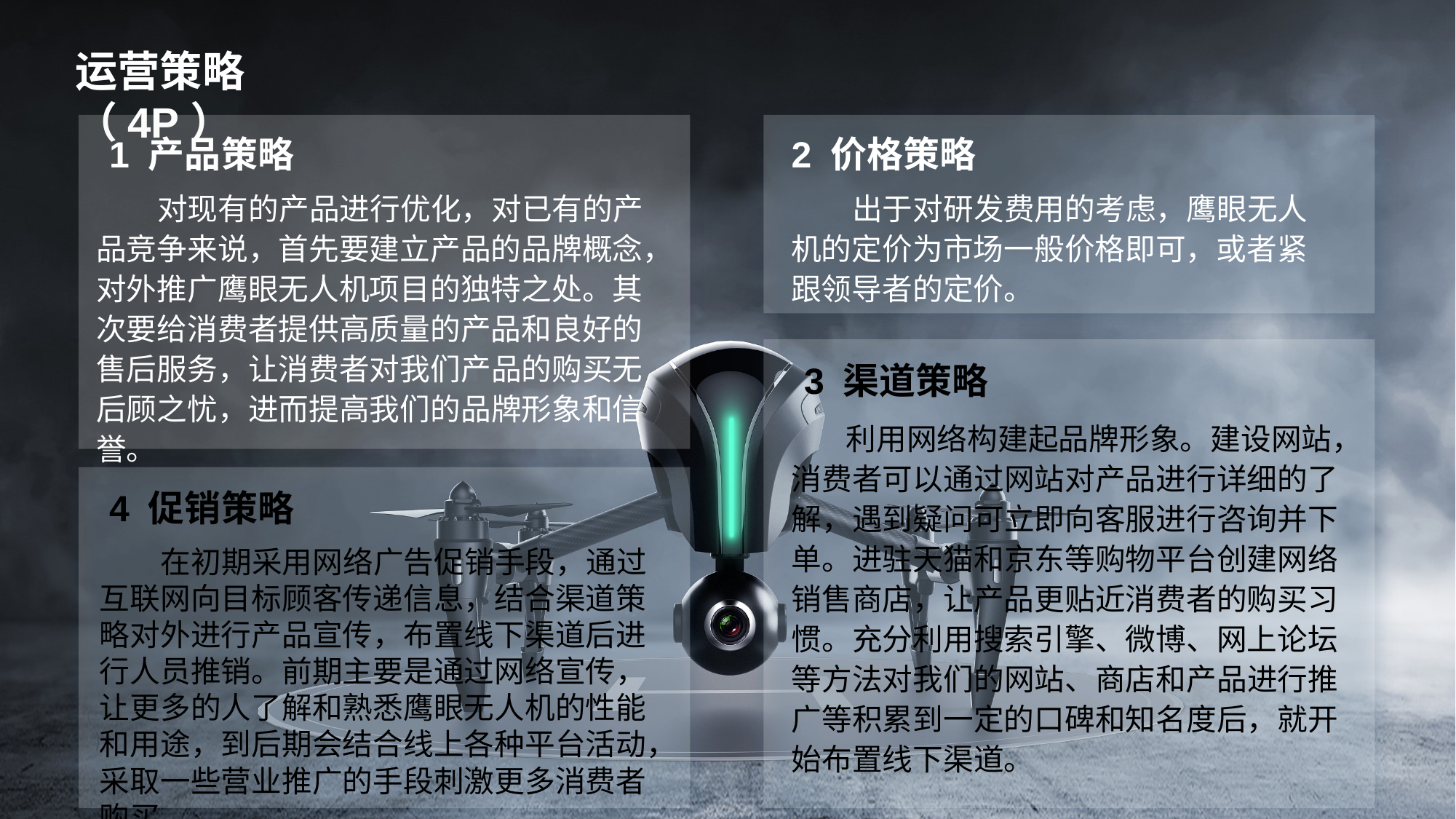

运营策略（4P）

1 产品策略
        对现有的产品进行优化，对已有的产品竞争来说，首先要建立产品的品牌概念，对外推广鹰眼无人机项目的独特之处。其次要给消费者提供高质量的产品和良好的售后服务，让消费者对我们产品的购买无后顾之忧，进而提高我们的品牌形象和信誉。

2 价格策略
        出于对研发费用的考虑，鹰眼无人机的定价为市场一般价格即可，或者紧跟领导者的定价。

3 渠道策略
       利用网络构建起品牌形象。建设网站，消费者可以通过网站对产品进行详细的了解，遇到疑问可立即向客服进行咨询并下单。进驻天猫和京东等购物平台创建网络销售商店，让产品更贴近消费者的购买习惯。充分利用搜索引擎、微博、网上论坛等方法对我们的网站、商店和产品进行推广等积累到一定的口碑和知名度后，就开始布置线下渠道。

4 促销策略
        在初期采用网络广告促销手段，通过互联网向目标顾客传递信息，结合渠道策略对外进行产品宣传，布置线下渠道后进行人员推销。前期主要是通过网络宣传，让更多的人了解和熟悉鹰眼无人机的性能和用途，到后期会结合线上各种平台活动，采取一些营业推广的手段刺激更多消费者购买。